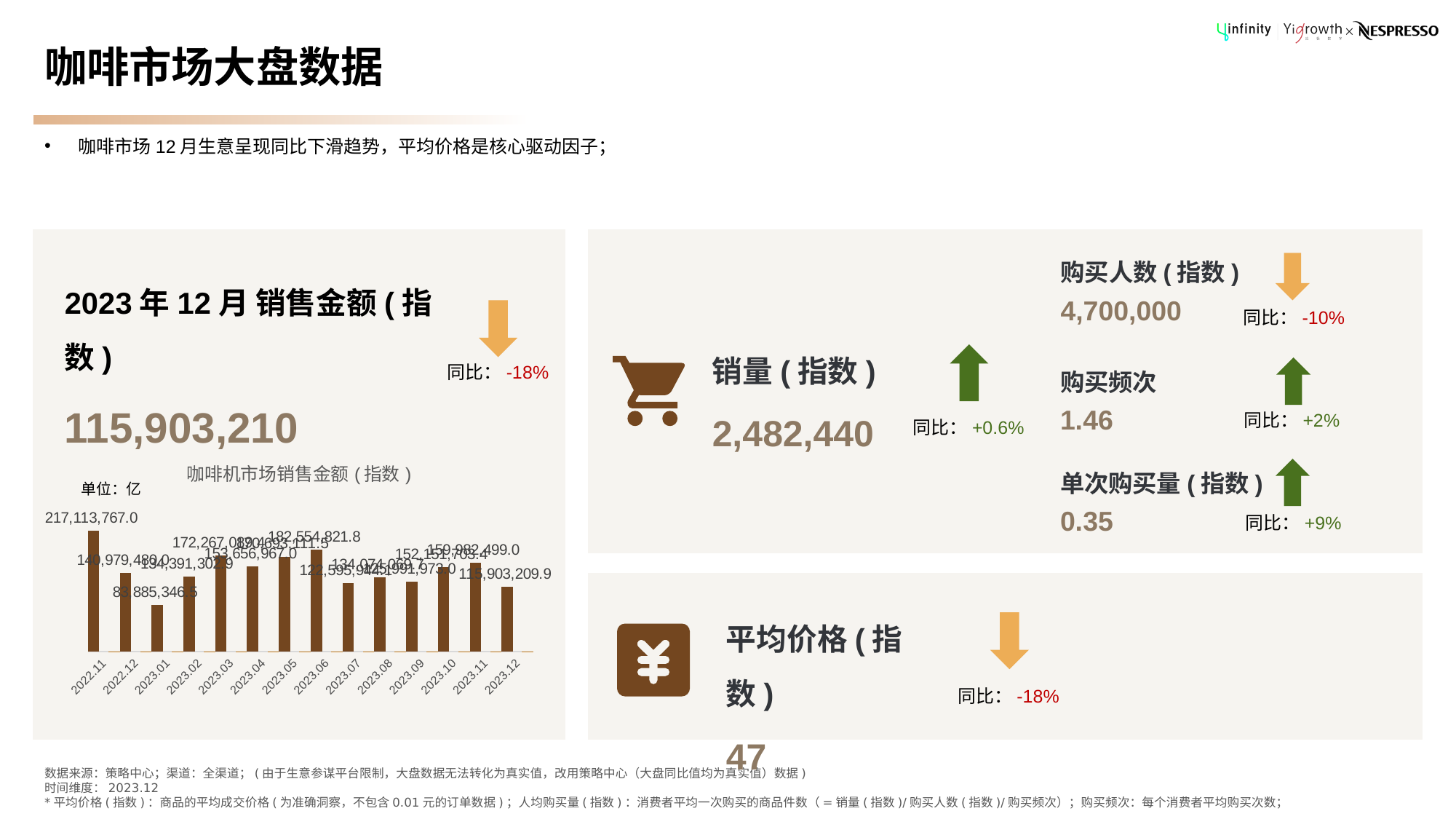

# 咖啡市场大盘数据
咖啡市场12月生意呈现同比下滑趋势，平均价格是核心驱动因子；

购买人数(指数)
4,700,000

同比：-10%
2023年12月 销售金额(指数)
115,903,210

同比：-18%
销量(指数)
2,482,440

购买频次
1.46

同比：+2%
同比：+0.6%

### Chart: 咖啡机市场销售金额(指数)

| Category | GMV |  |  |
|---|---|---|---|
| 2022.11 | 217113767.0 | None | 2.17113767 |
| 2022.12 | 140979480.0 | None | 1.4097948 |
| 2023.01 | 83885346.5 | None | 0.838853465 |
| 2023.02 | 134391302.9 | None | 1.343913029 |
| 2023.03 | 172267089.4 | None | 1.722670894 |
| 2023.04 | 153656967.0 | None | 1.53656967 |
| 2023.05 | 170693111.5 | None | 1.706931115 |
| 2023.06 | 182554821.8 | None | 1.8255482180000002 |
| 2023.07 | 122595944.1 | None | 1.2259594409999999 |
| 2023.08 | 134074069.7 | None | 1.340740697 |
| 2023.09 | 125991973.0 | None | 1.25991973 |
| 2023.1 | 152151703.4 | None | 1.5215170340000002 |
| 2023.11 | 159982499.0 | None | 1.59982499 |
| 2023.12 | 115903209.9 | None | 1.159032099 |
单次购买量(指数)
0.35

同比：+9%
单位：亿

平均价格(指数)
47

同比：-18%
数据来源：策略中心；渠道：全渠道；(由于生意参谋平台限制，大盘数据无法转化为真实值，改用策略中心（大盘同比值均为真实值）数据)
时间维度：2023.12
*平均价格(指数)：商品的平均成交价格(为准确洞察，不包含0.01元的订单数据)；人均购买量(指数)：消费者平均一次购买的商品件数（=销量(指数)/购买人数(指数)/购买频次）；购买频次：每个消费者平均购买次数；